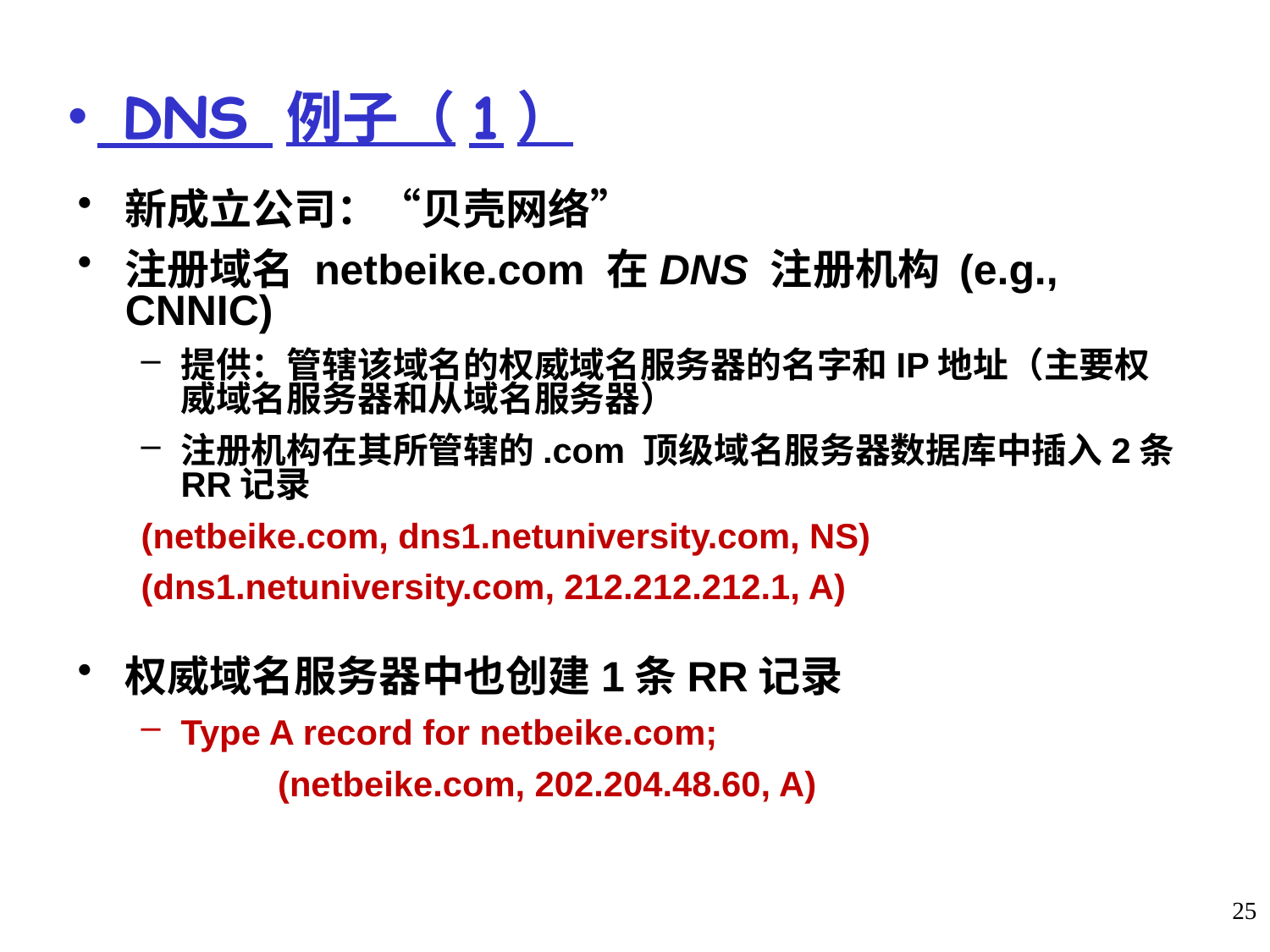

# DNS 例子（1）
新成立公司：“贝壳网络”
注册域名 netbeike.com 在DNS 注册机构 (e.g., CNNIC)
提供：管辖该域名的权威域名服务器的名字和IP地址（主要权威域名服务器和从域名服务器）
注册机构在其所管辖的.com 顶级域名服务器数据库中插入2条RR记录
(netbeike.com, dns1.netuniversity.com, NS)
(dns1.netuniversity.com, 212.212.212.1, A)
权威域名服务器中也创建1条RR记录
Type A record for netbeike.com;
	 (netbeike.com, 202.204.48.60, A)
25